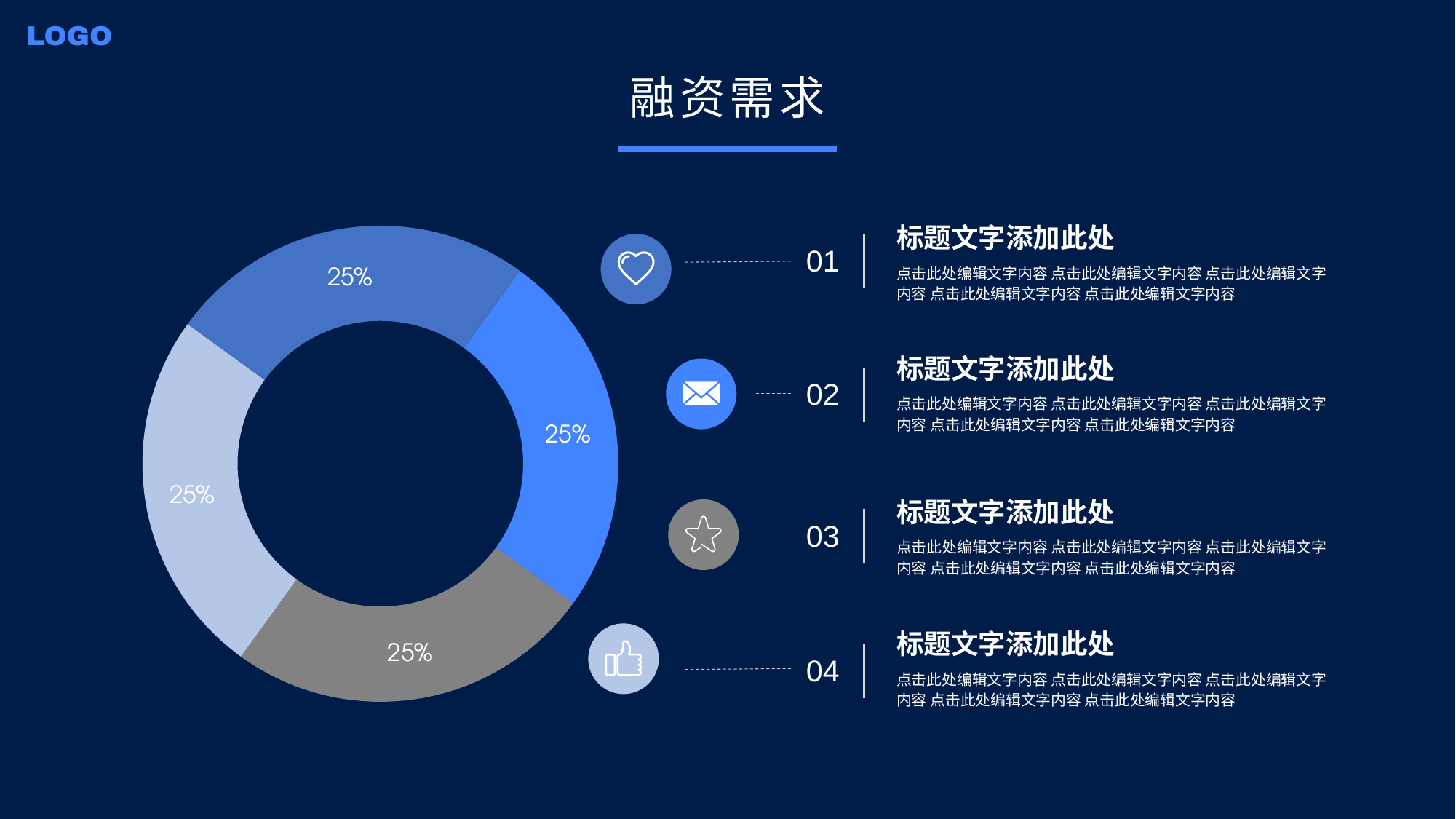

LOGO
融资需求
标题文字添加此处
点击此处编辑文字内容 点击此处编辑文字内容 点击此处编辑文字内容 点击此处编辑文字内容 点击此处编辑文字内容
25%
25%
25%
25%

01

02

03

04
标题文字添加此处
点击此处编辑文字内容 点击此处编辑文字内容 点击此处编辑文字内容 点击此处编辑文字内容 点击此处编辑文字内容
标题文字添加此处
点击此处编辑文字内容 点击此处编辑文字内容 点击此处编辑文字内容 点击此处编辑文字内容 点击此处编辑文字内容
标题文字添加此处
点击此处编辑文字内容 点击此处编辑文字内容 点击此处编辑文字内容 点击此处编辑文字内容 点击此处编辑文字内容